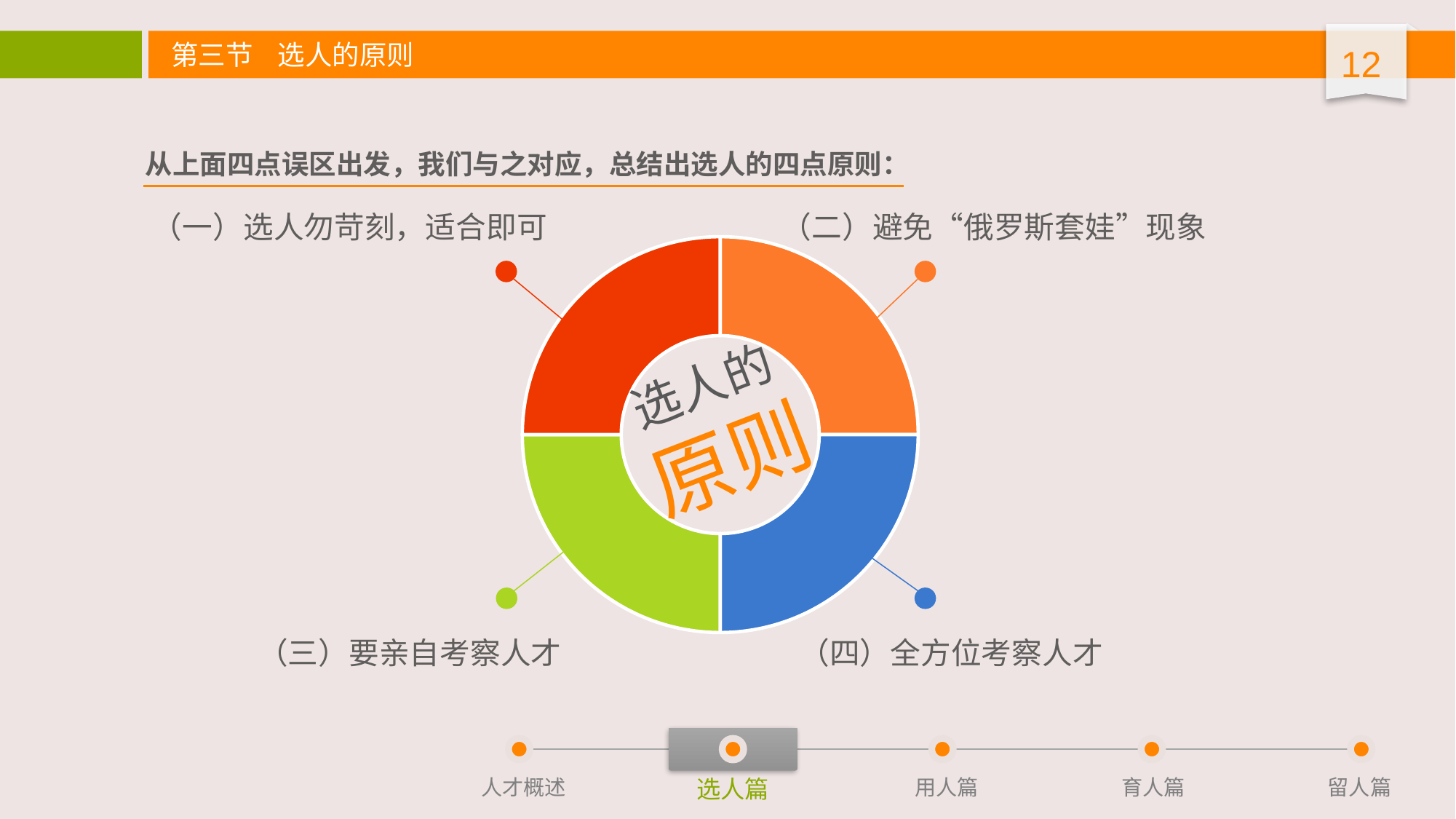

从上面四点误区出发，我们与之对应，总结出选人的四点原则：
（一）选人勿苛刻，适合即可
（二）避免“俄罗斯套娃”现象

### Chart

| Category | 列1 |
|---|---|
| 第一季度 | 5.0 |
| 第二季度 | 5.0 |
| 第三季度 | 5.0 |
| 第四季度 | 5.0 |

选人的原则
（三）要亲自考察人才
（四）全方位考察人才